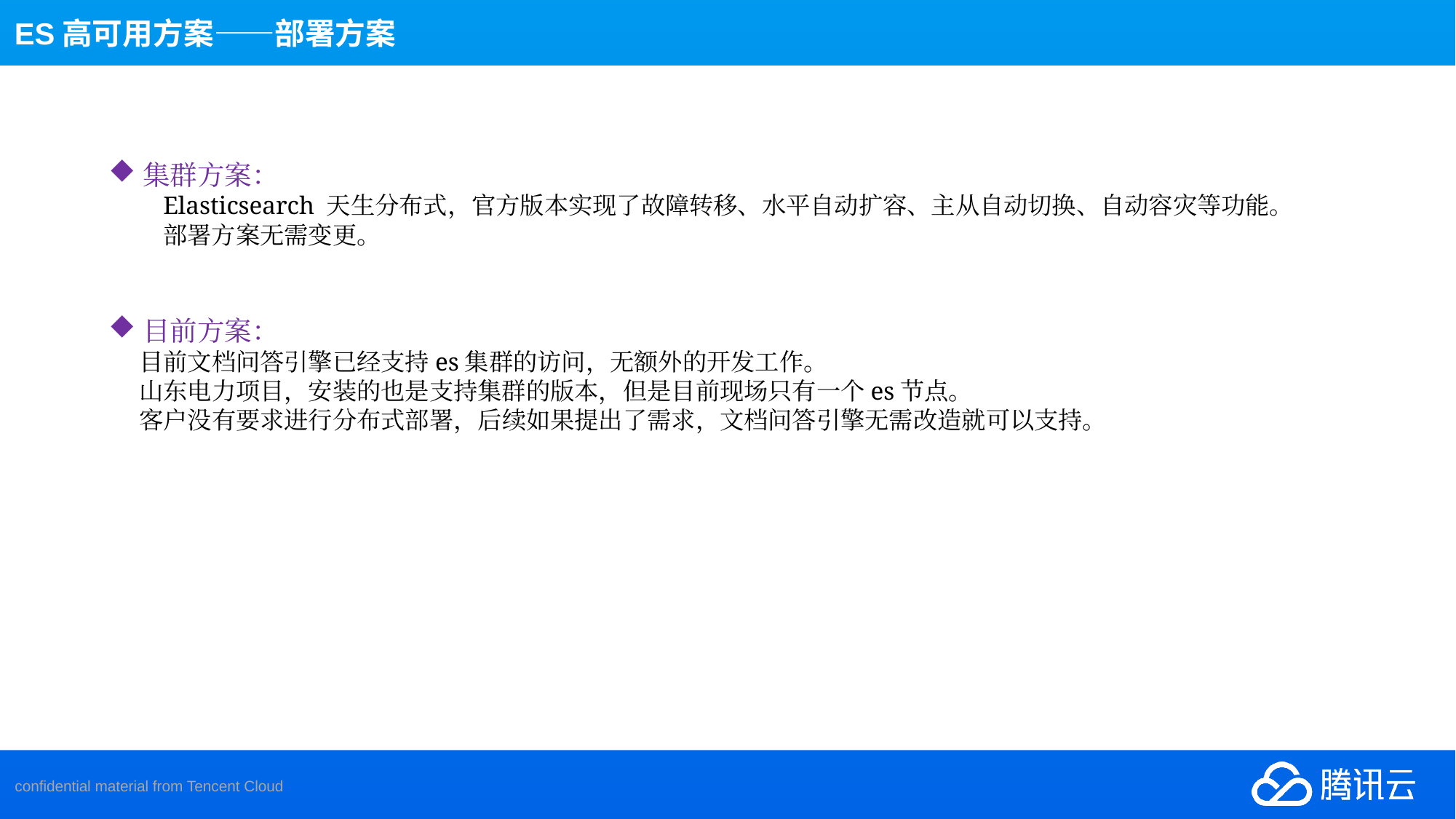

ES高可用方案——部署方案
集群方案：
Elasticsearch 天生分布式，官方版本实现了故障转移、水平自动扩容、主从自动切换、自动容灾等功能。
部署方案无需变更。

目前方案：
    目前文档问答引擎已经支持es集群的访问，无额外的开发工作。
    山东电力项目，安装的也是支持集群的版本，但是目前现场只有一个es节点。
    客户没有要求进行分布式部署，后续如果提出了需求，文档问答引擎无需改造就可以支持。